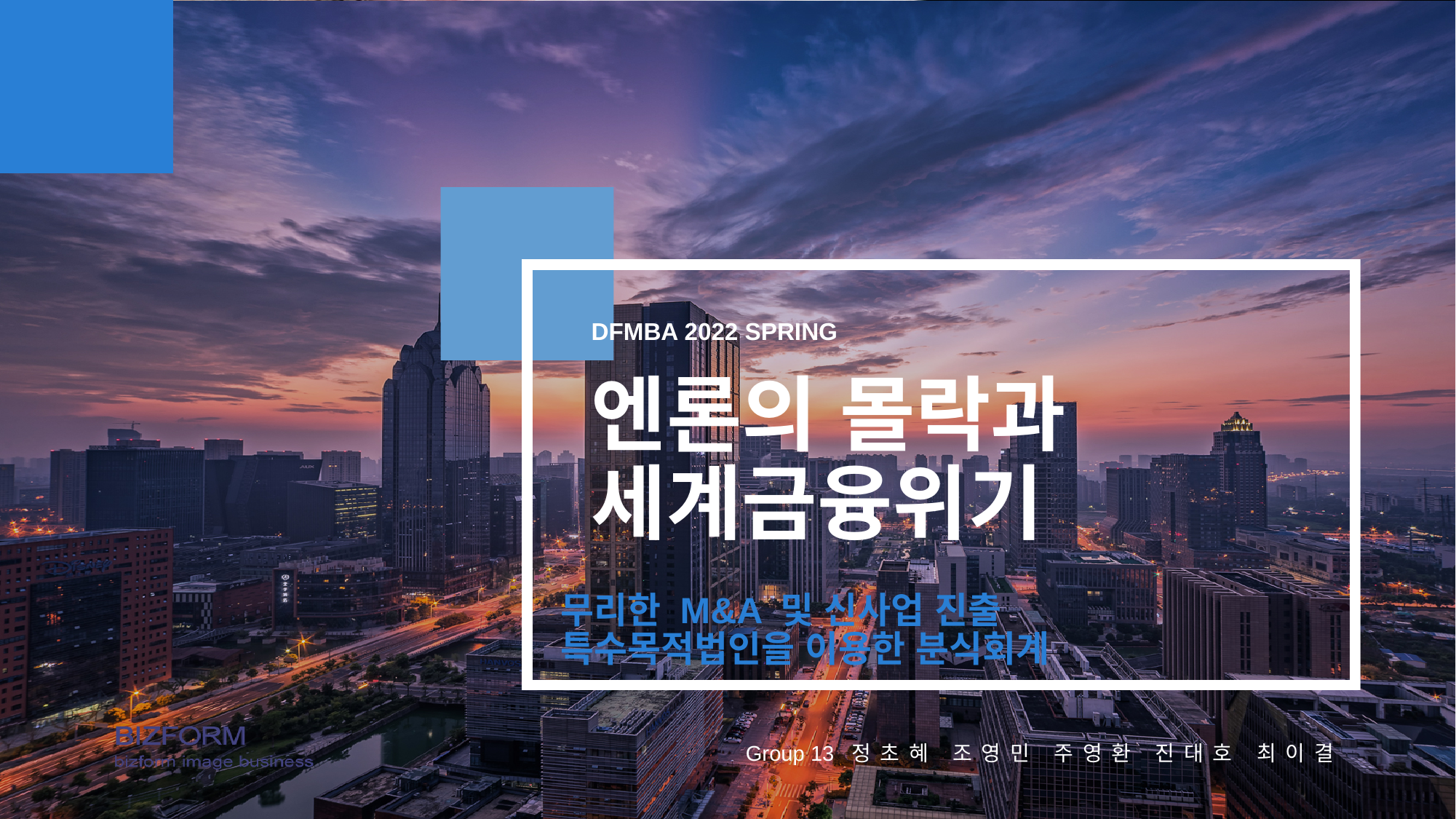

DFMBA 2022 SPRING
엔론의 몰락과
세계금융위기
무리한 M&A 및 신사업 진출
특수목적법인을 이용한 분식회계
Group 13  정초혜 조영민 주영환 진대호 최이결